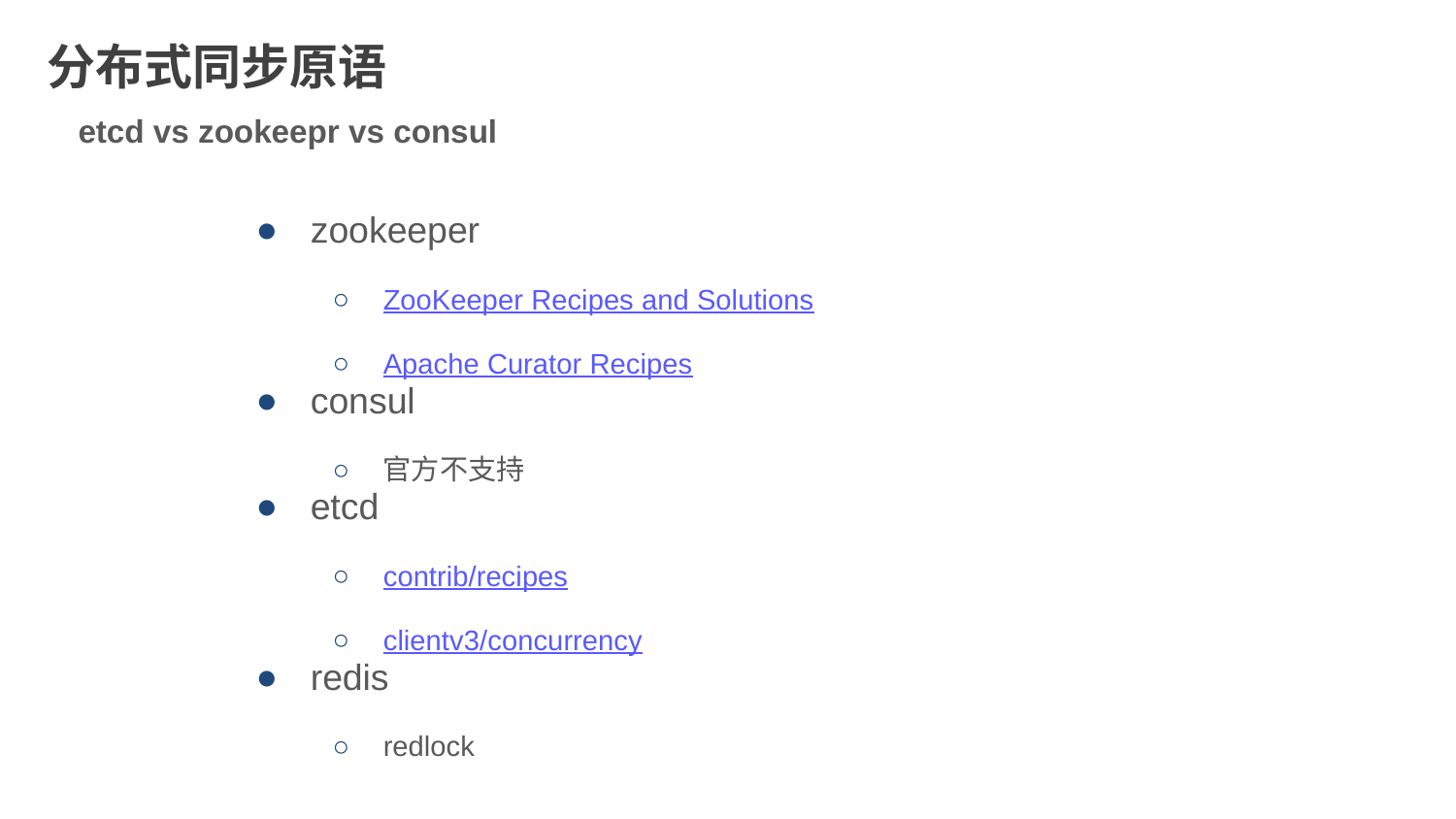

分布式同步原语
etcd vs zookeepr vs consul
zookeeper
ZooKeeper Recipes and Solutions
Apache Curator Recipes
consul
官方不支持
etcd
contrib/recipes
clientv3/concurrency
redis
redlock